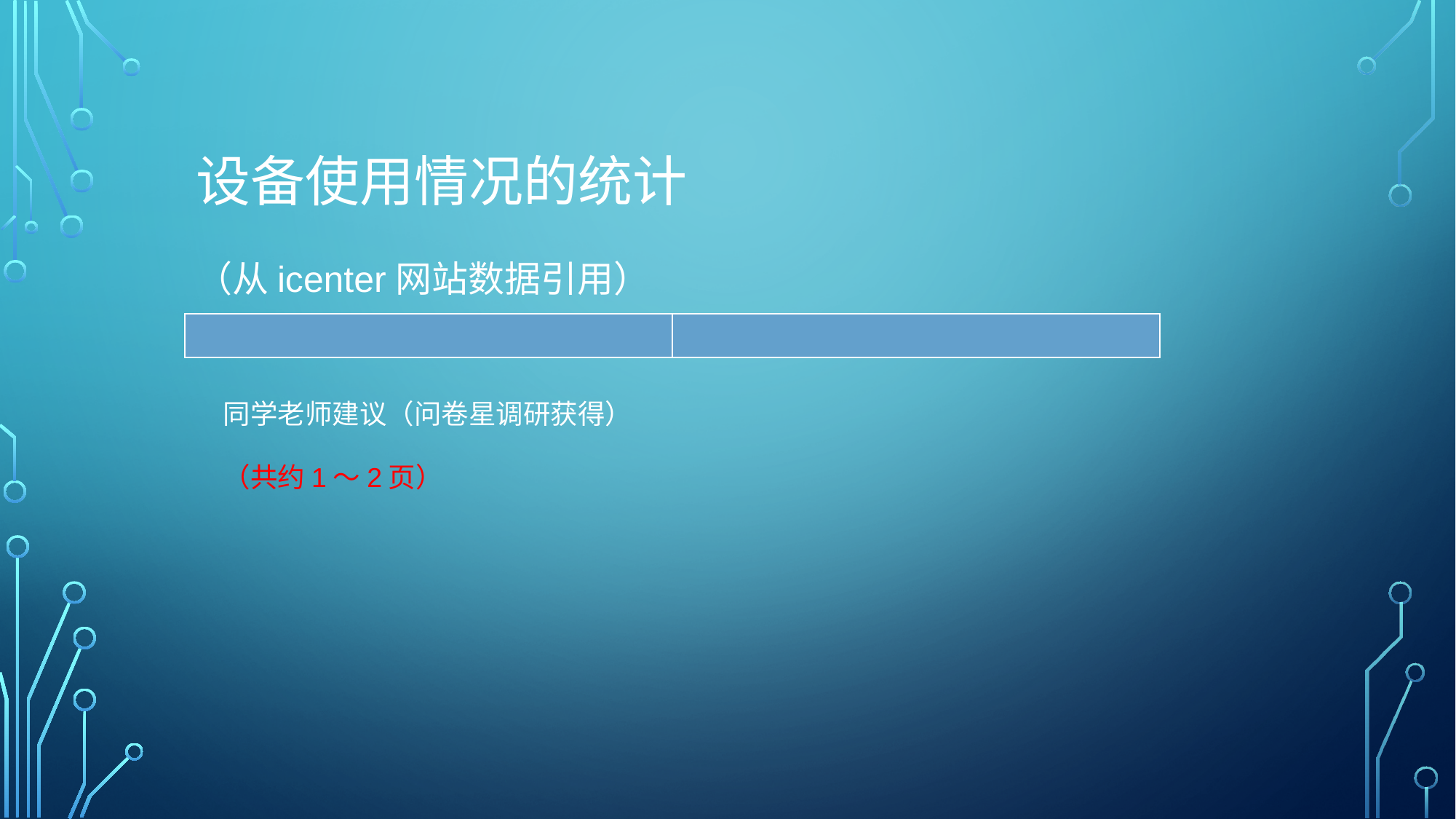

设备使用情况的统计

（从icenter网站数据引用）
|  |  |
| --- | --- |
同学老师建议（问卷星调研获得）
（共约1～2页）